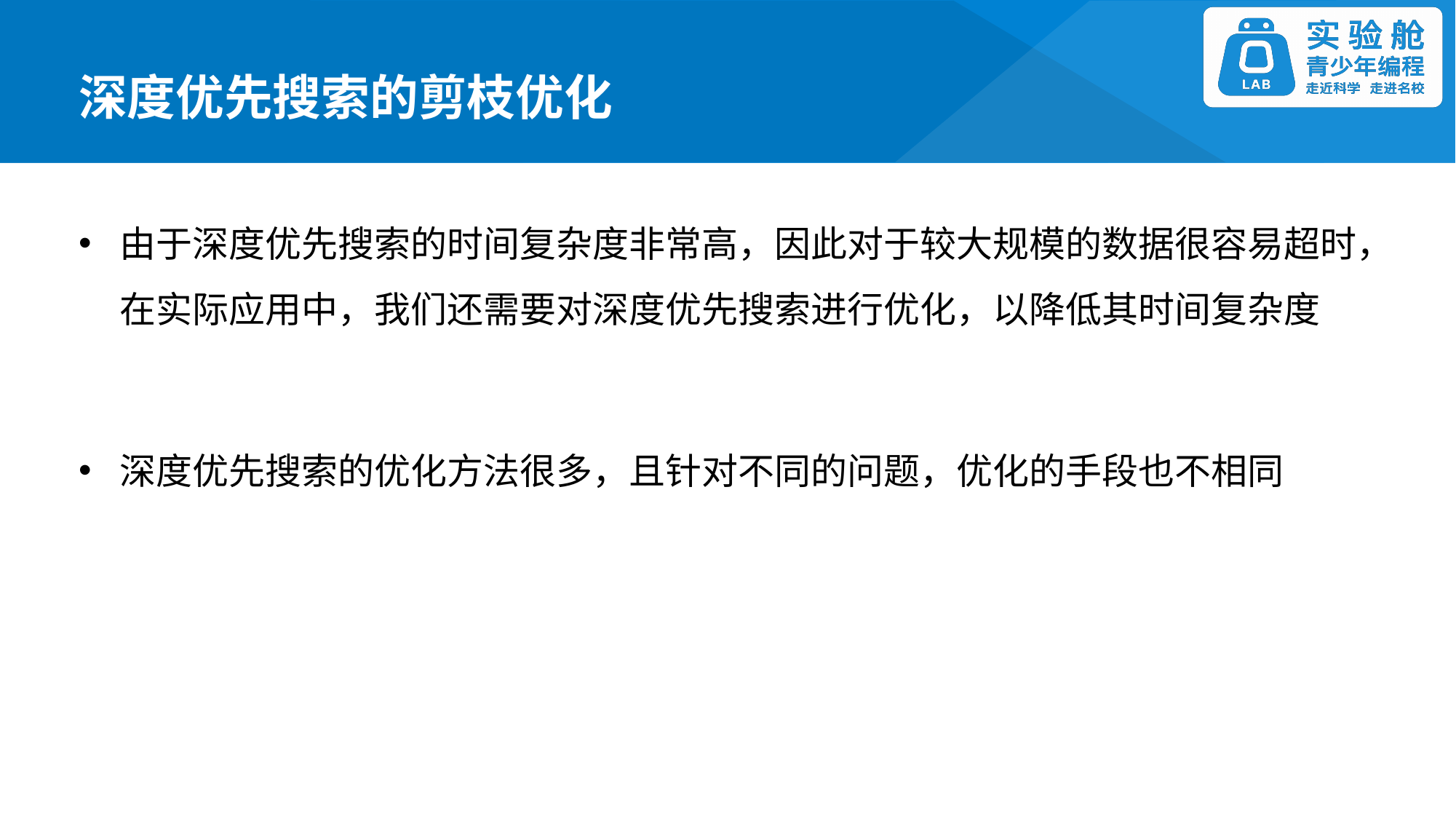

深度优先搜索的剪枝优化
由于深度优先搜索的时间复杂度非常高，因此对于较大规模的数据很容易超时，在实际应用中，我们还需要对深度优先搜索进行优化，以降低其时间复杂度

深度优先搜索的优化方法很多，且针对不同的问题，优化的手段也不相同